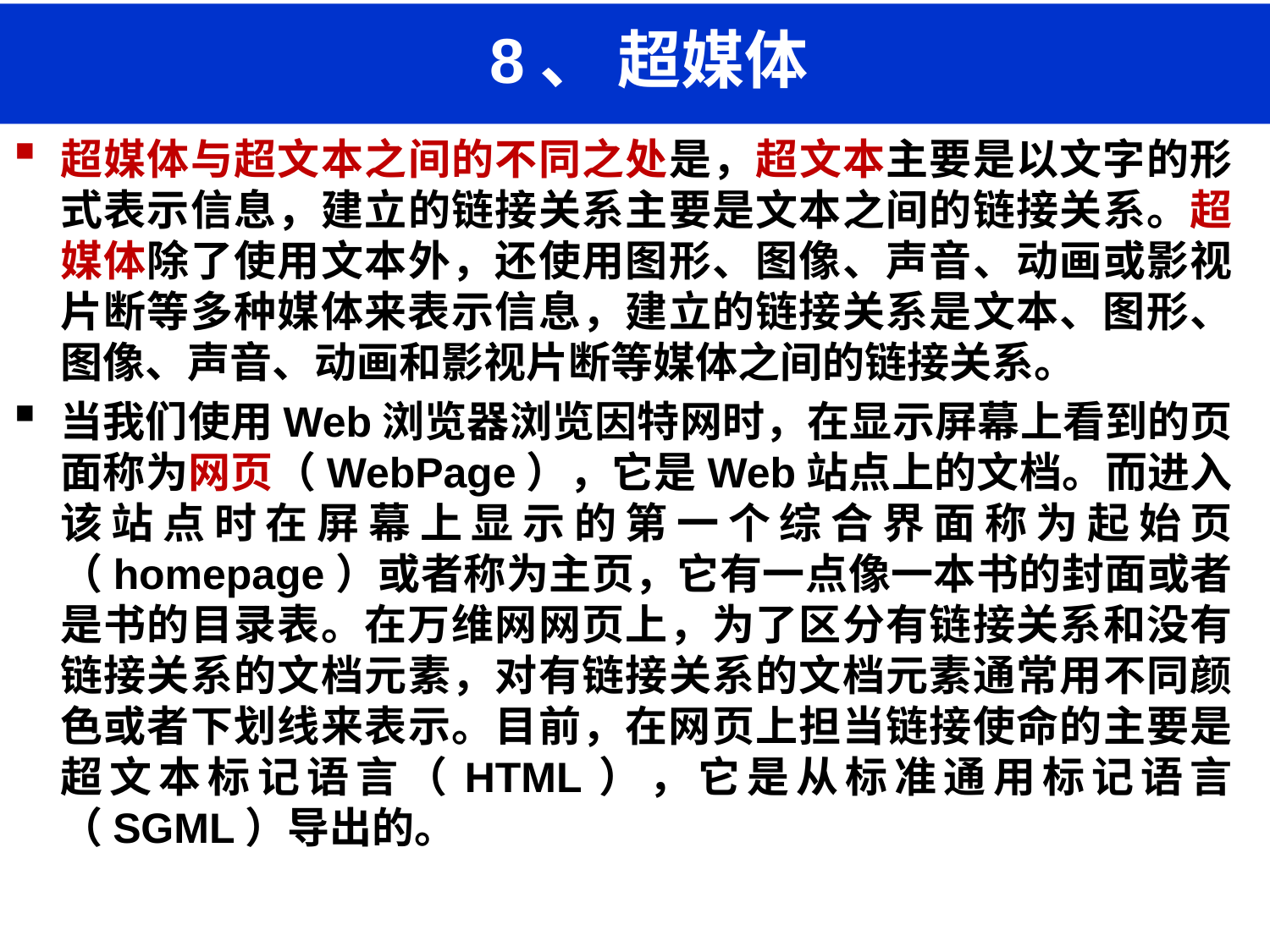

# 8、 超媒体
超媒体与超文本之间的不同之处是，超文本主要是以文字的形式表示信息，建立的链接关系主要是文本之间的链接关系。超媒体除了使用文本外，还使用图形、图像、声音、动画或影视片断等多种媒体来表示信息，建立的链接关系是文本、图形、图像、声音、动画和影视片断等媒体之间的链接关系。
当我们使用Web浏览器浏览因特网时，在显示屏幕上看到的页面称为网页（WebPage），它是Web站点上的文档。而进入该站点时在屏幕上显示的第一个综合界面称为起始页（homepage）或者称为主页，它有一点像一本书的封面或者是书的目录表。在万维网网页上，为了区分有链接关系和没有链接关系的文档元素，对有链接关系的文档元素通常用不同颜色或者下划线来表示。目前，在网页上担当链接使命的主要是超文本标记语言（HTML），它是从标准通用标记语言（SGML）导出的。